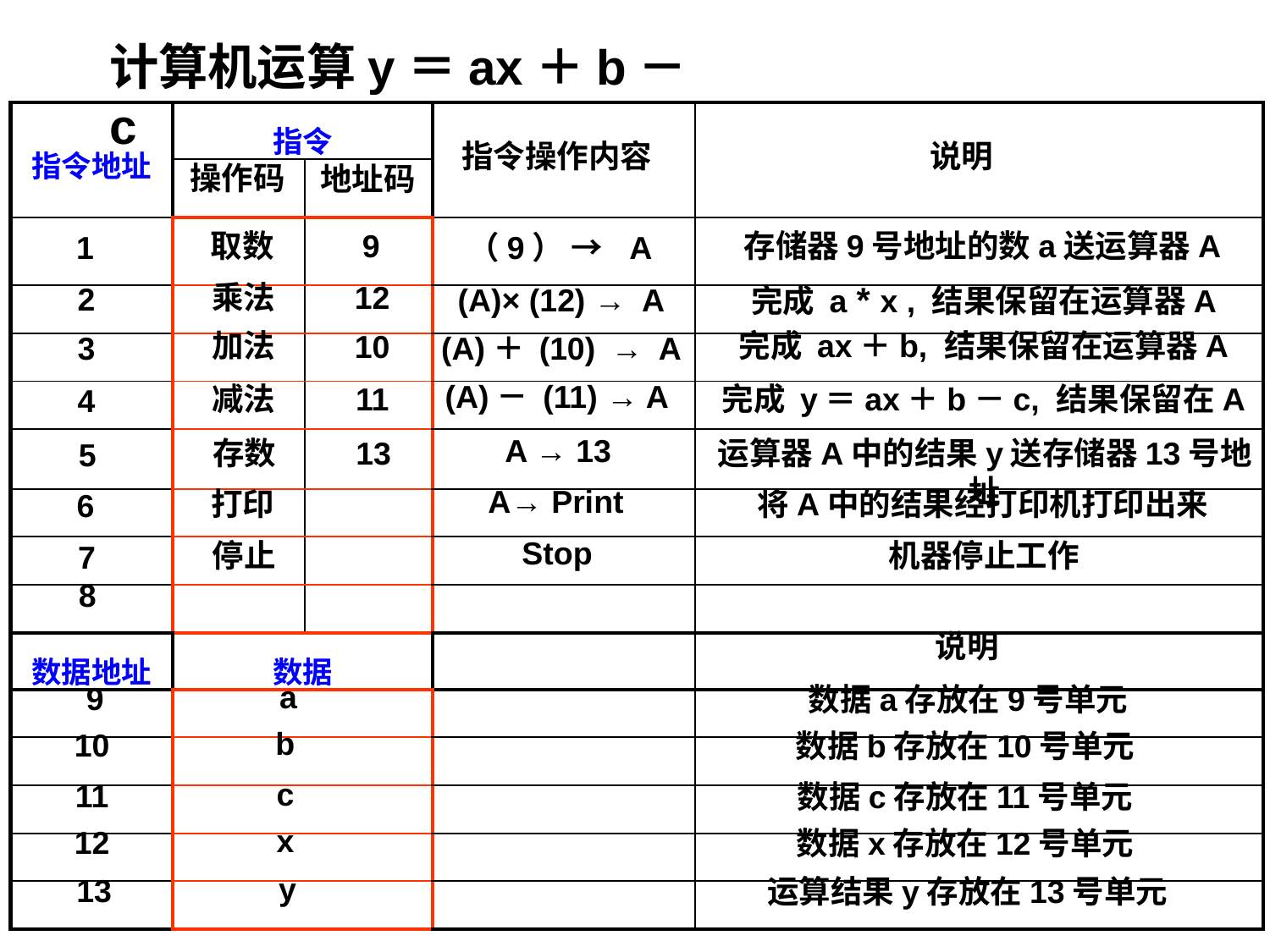

计算机运算y＝ax＋b－c
| 指令地址 | 指令 |  |  |  |
| --- | --- | --- | --- | --- |
|  |  |  |  |  |
|  |  |  |  |  |
|  |  |  |  |  |
|  |  |  |  |  |
|  |  |  |  |  |
|  |  |  |  |  |
|  |  |  |  |  |
|  |  |  |  |  |
|  |  |  |  |  |
| 数据地址 | 数据 |  |  |  |
|  |  |  |  |  |
|  |  |  |  |  |
|  |  |  |  |  |
|  |  |  |  |  |
|  |  |  |  |  |
指令操作内容
说明
操作码
地址码
（9） → A
取数
存储器9号地址的数a送运算器A
9
1
(A)× (12) → A
乘法
完成 a * x , 结果保留在运算器A
12
2
(A)＋ (10) → A
加法
完成 ax＋b, 结果保留在运算器A
10
3
(A)－ (11) → A
减法
完成 y＝ax＋b－c, 结果保留在A
11
4
A → 13
存数
运算器A中的结果y送存储器13号地址
13
5
A→ Print
打印
将A中的结果经打印机打印出来

6
Stop
停止
机器停止工作

7

8

说明
a
9
数据a存放在9号单元
a
9
数据a存放在9号单元
b
10
数据b存放在10号单元
c
11
数据c存放在11号单元
x
12
数据x存放在12号单元
y
13
运算结果y存放在13号单元
2023年3月5日星期日
39